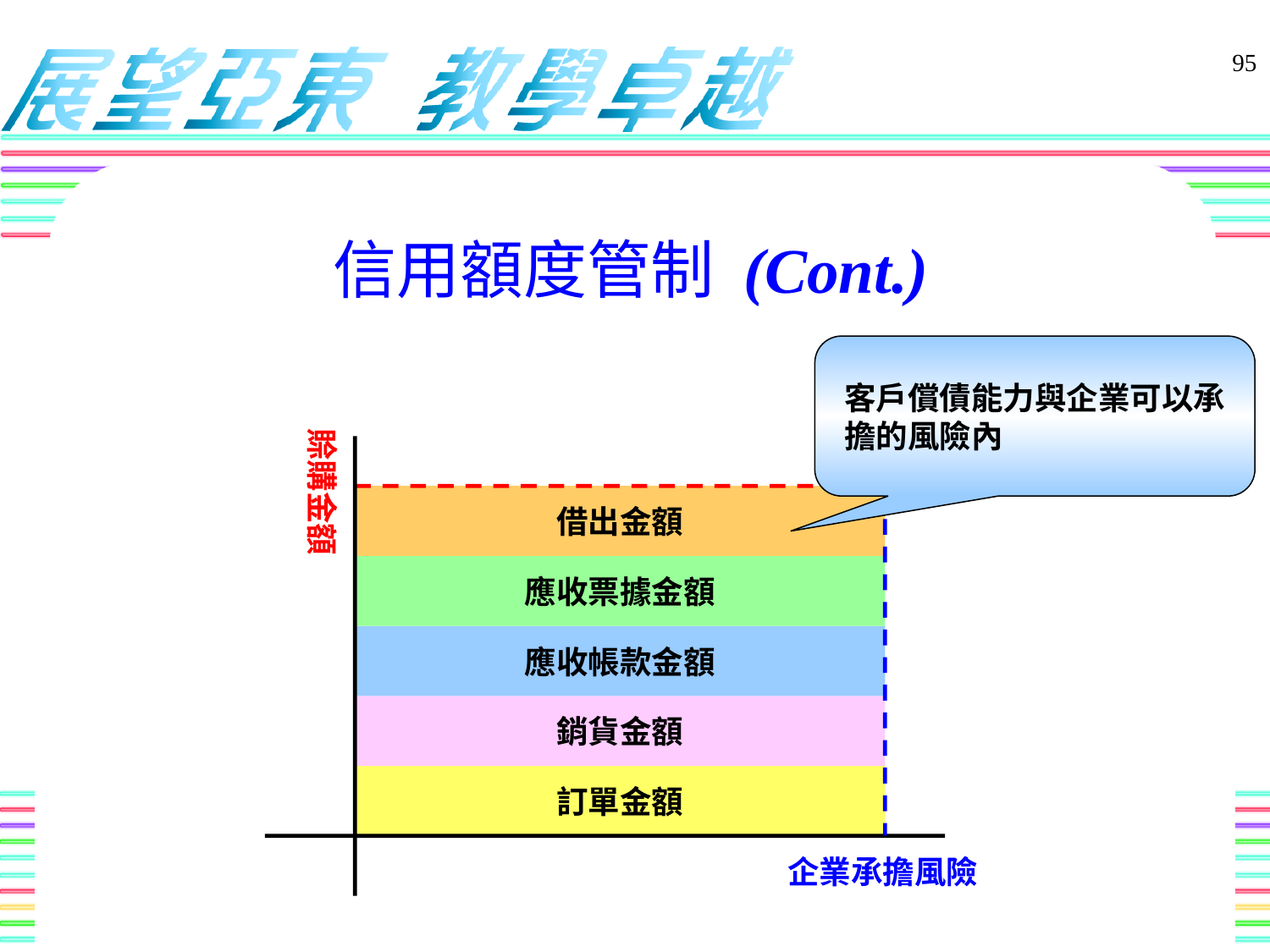

95
信用額度管制 (Cont.)
客戶償債能力與企業可以承擔的風險內

賒購金額

借出金額

應收票據金額
應收帳款金額
銷貨金額
訂單金額

企業承擔風險